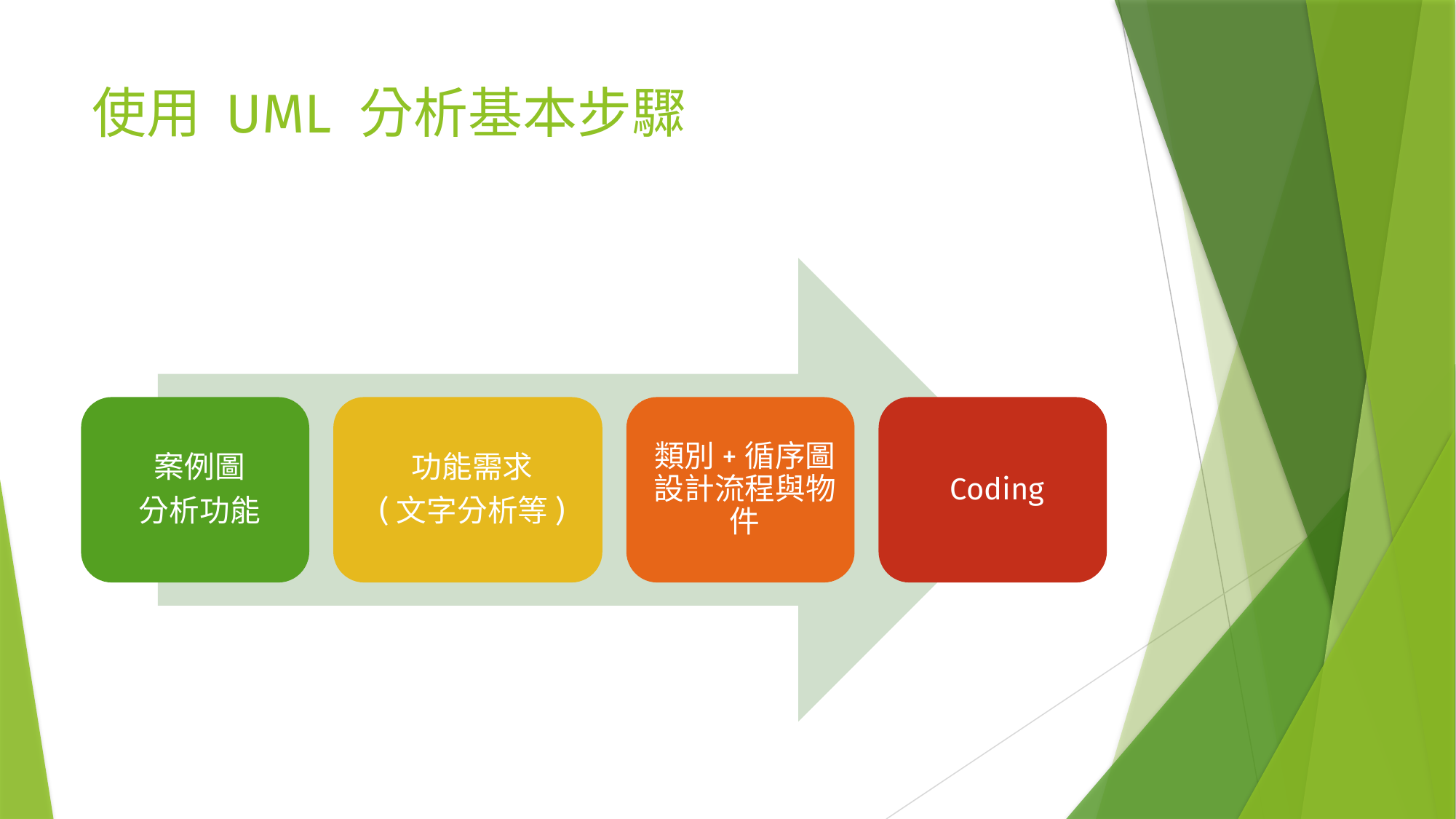

# 使用 UML 分析基本步驟
案例圖
分析功能
功能需求
(文字分析等)
類別+循序圖 設計流程與物件
Coding